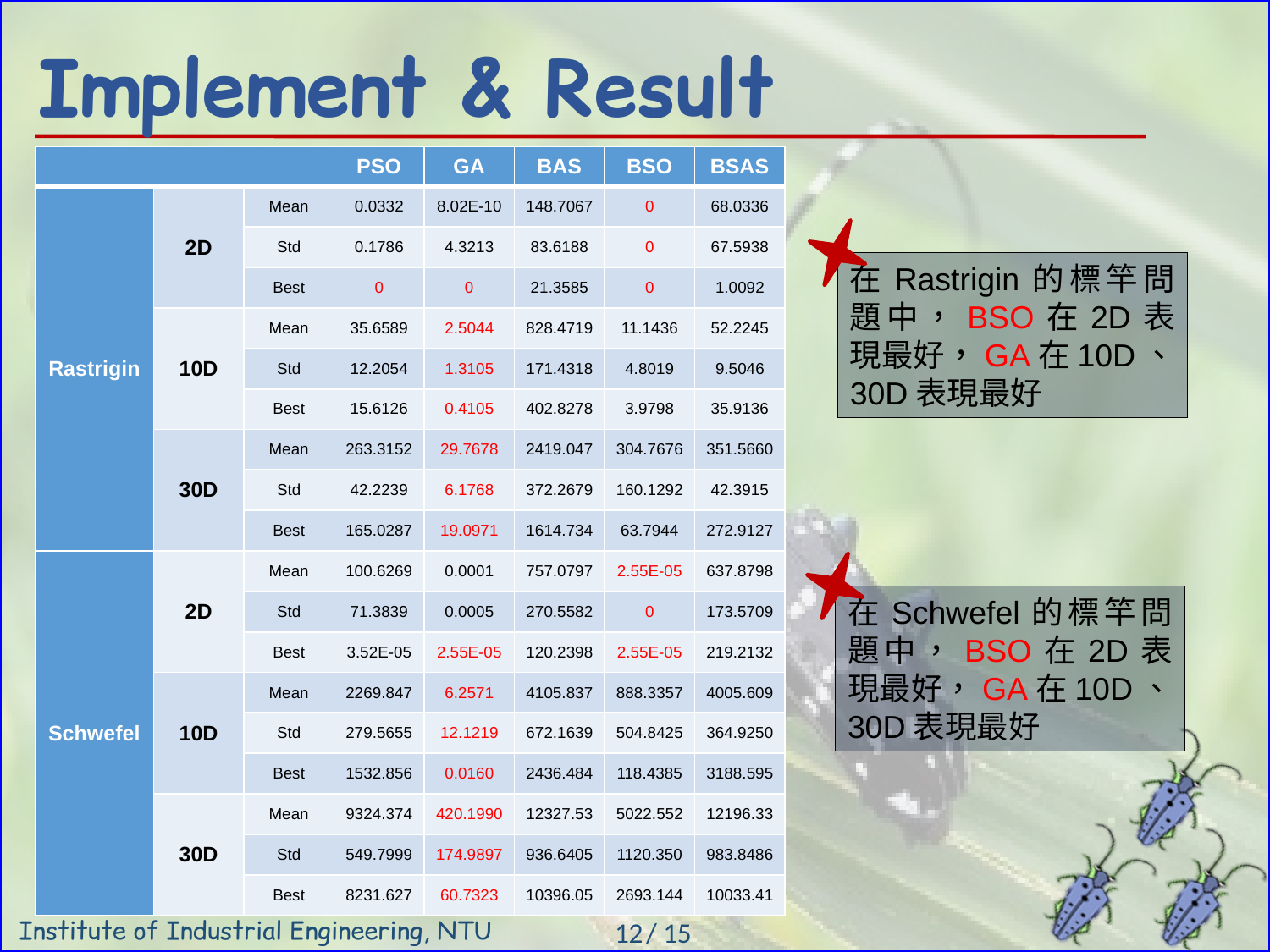

# Implement & Result
|  |  |  | PSO | GA | BAS | BSO | BSAS |
| --- | --- | --- | --- | --- | --- | --- | --- |
| Rastrigin | 2D | Mean | 0.0332 | 8.02E-10 | 148.7067 | 0 | 68.0336 |
|  |  | Std | 0.1786 | 4.3213 | 83.6188 | 0 | 67.5938 |
|  |  | Best | 0 | 0 | 21.3585 | 0 | 1.0092 |
|  | 10D | Mean | 35.6589 | 2.5044 | 828.4719 | 11.1436 | 52.2245 |
|  |  | Std | 12.2054 | 1.3105 | 171.4318 | 4.8019 | 9.5046 |
|  |  | Best | 15.6126 | 0.4105 | 402.8278 | 3.9798 | 35.9136 |
|  | 30D | Mean | 263.3152 | 29.7678 | 2419.047 | 304.7676 | 351.5660 |
|  |  | Std | 42.2239 | 6.1768 | 372.2679 | 160.1292 | 42.3915 |
|  |  | Best | 165.0287 | 19.0971 | 1614.734 | 63.7944 | 272.9127 |
| Schwefel | 2D | Mean | 100.6269 | 0.0001 | 757.0797 | 2.55E-05 | 637.8798 |
|  |  | Std | 71.3839 | 0.0005 | 270.5582 | 0 | 173.5709 |
|  |  | Best | 3.52E-05 | 2.55E-05 | 120.2398 | 2.55E-05 | 219.2132 |
|  | 10D | Mean | 2269.847 | 6.2571 | 4105.837 | 888.3357 | 4005.609 |
|  |  | Std | 279.5655 | 12.1219 | 672.1639 | 504.8425 | 364.9250 |
|  |  | Best | 1532.856 | 0.0160 | 2436.484 | 118.4385 | 3188.595 |
|  | 30D | Mean | 9324.374 | 420.1990 | 12327.53 | 5022.552 | 12196.33 |
|  |  | Std | 549.7999 | 174.9897 | 936.6405 | 1120.350 | 983.8486 |
|  |  | Best | 8231.627 | 60.7323 | 10396.05 | 2693.144 | 10033.41 |

在Rastrigin的標竿問題中，BSO在2D表現最好，GA在10D、30D表現最好

在Schwefel的標竿問題中，BSO在2D表現最好，GA在10D、30D表現最好